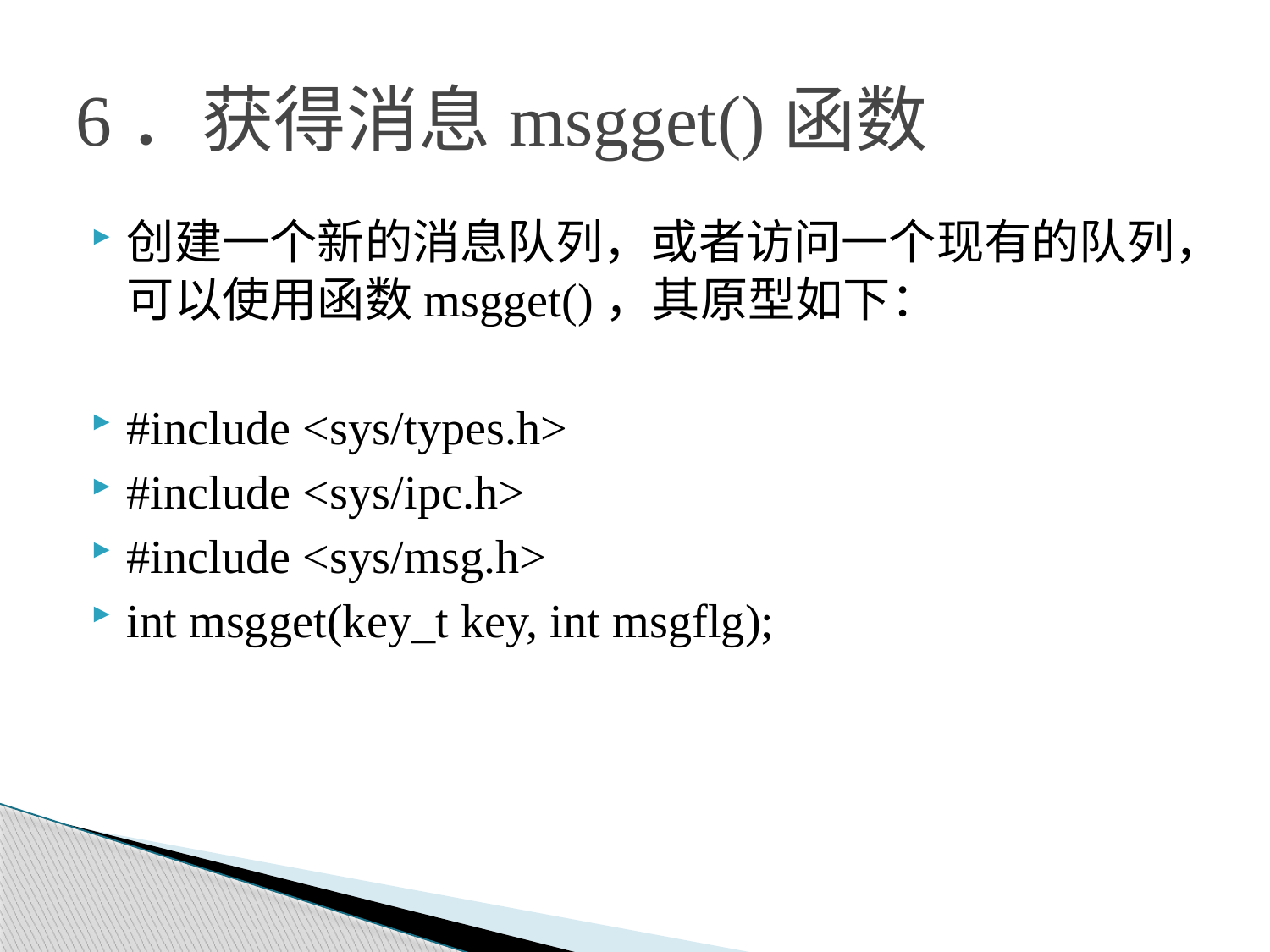

# 6．获得消息msgget()函数
创建一个新的消息队列，或者访问一个现有的队列，可以使用函数msgget()，其原型如下：

#include <sys/types.h>
#include <sys/ipc.h>
#include <sys/msg.h>
int msgget(key_t key, int msgflg);